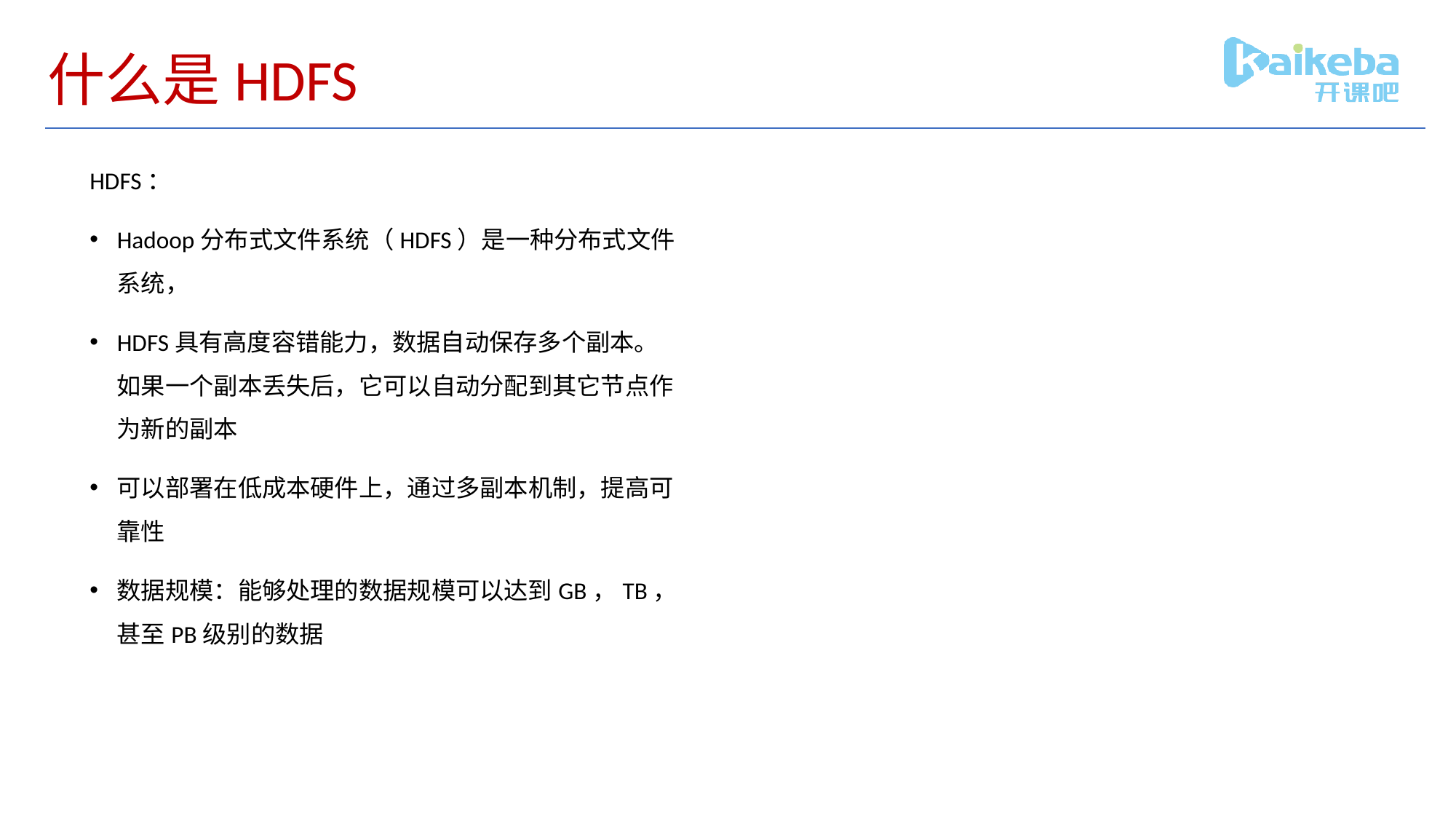

# 什么是HDFS
HDFS：
Hadoop分布式文件系统（HDFS）是一种分布式文件系统，
HDFS具有高度容错能力，数据自动保存多个副本。如果一个副本丢失后，它可以自动分配到其它节点作为新的副本
可以部署在低成本硬件上，通过多副本机制，提高可靠性
数据规模：能够处理的数据规模可以达到GB，TB，甚至PB级别的数据